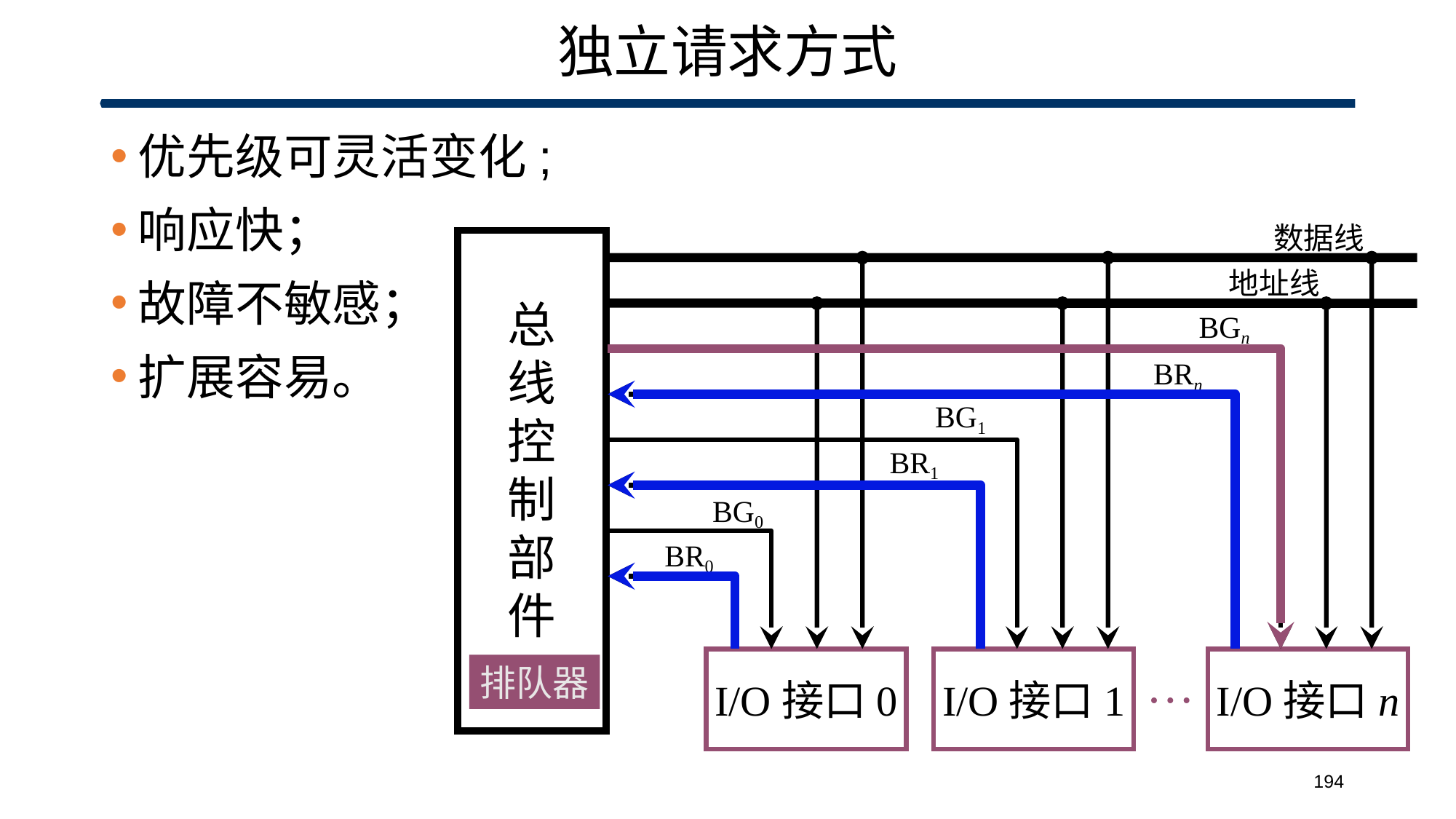

# 独立请求方式
优先级可灵活变化;
响应快；
故障不敏感；
扩展容易。
数据线

总
线
控
制
部
件

地址线

BGn

BRn

BG1

BR1

   BG0

BR0

I/O接口0
I/O接口1
…
I/O接口n

排队器
排队器
194